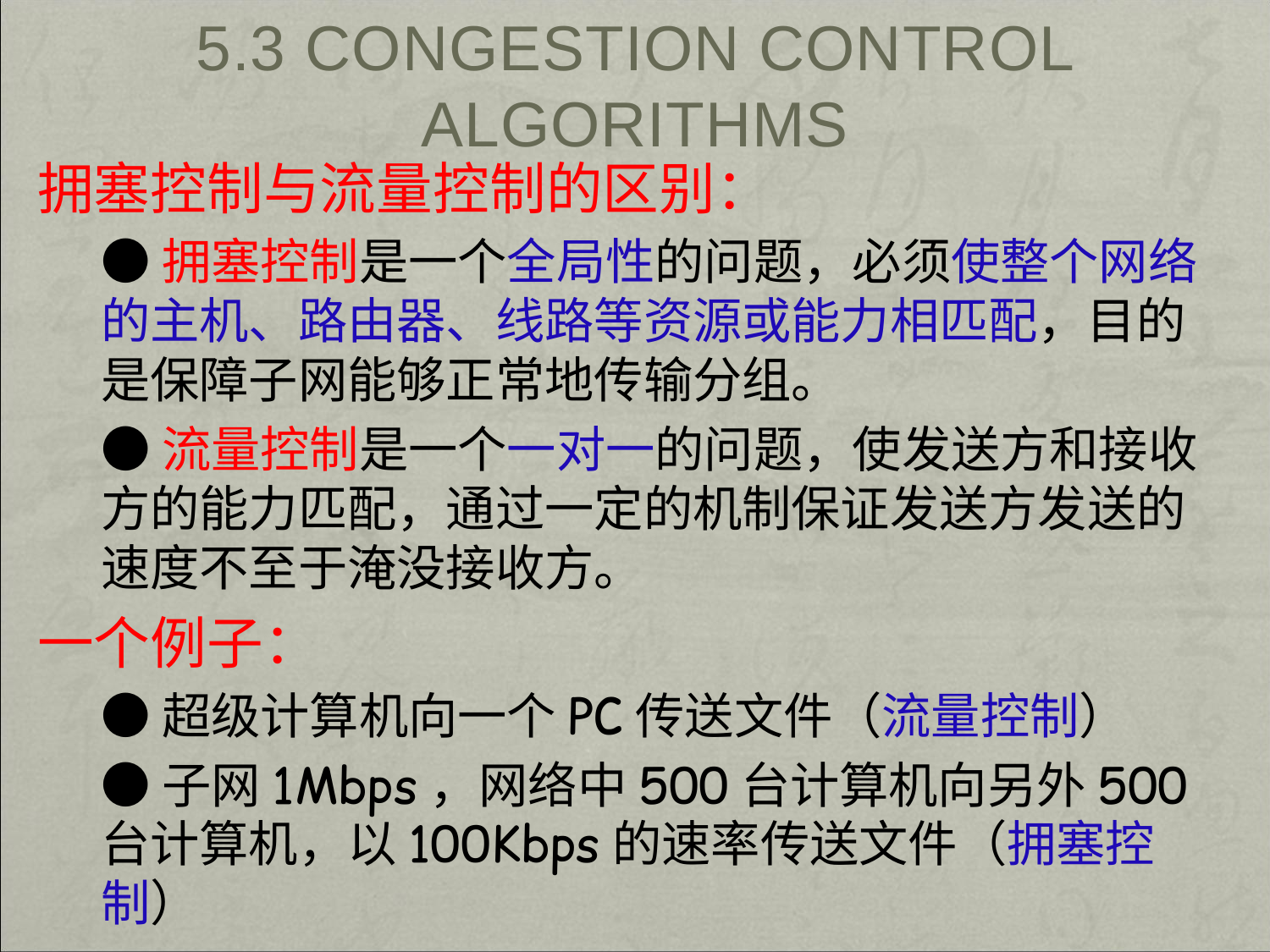

# 5.3 Congestion Control Algorithms
拥塞控制与流量控制的区别：
●拥塞控制是一个全局性的问题，必须使整个网络的主机、路由器、线路等资源或能力相匹配，目的是保障子网能够正常地传输分组。
●流量控制是一个一对一的问题，使发送方和接收方的能力匹配，通过一定的机制保证发送方发送的速度不至于淹没接收方。
一个例子：
●超级计算机向一个PC传送文件（流量控制）
●子网1Mbps，网络中500台计算机向另外500台计算机，以100Kbps的速率传送文件（拥塞控制）

95